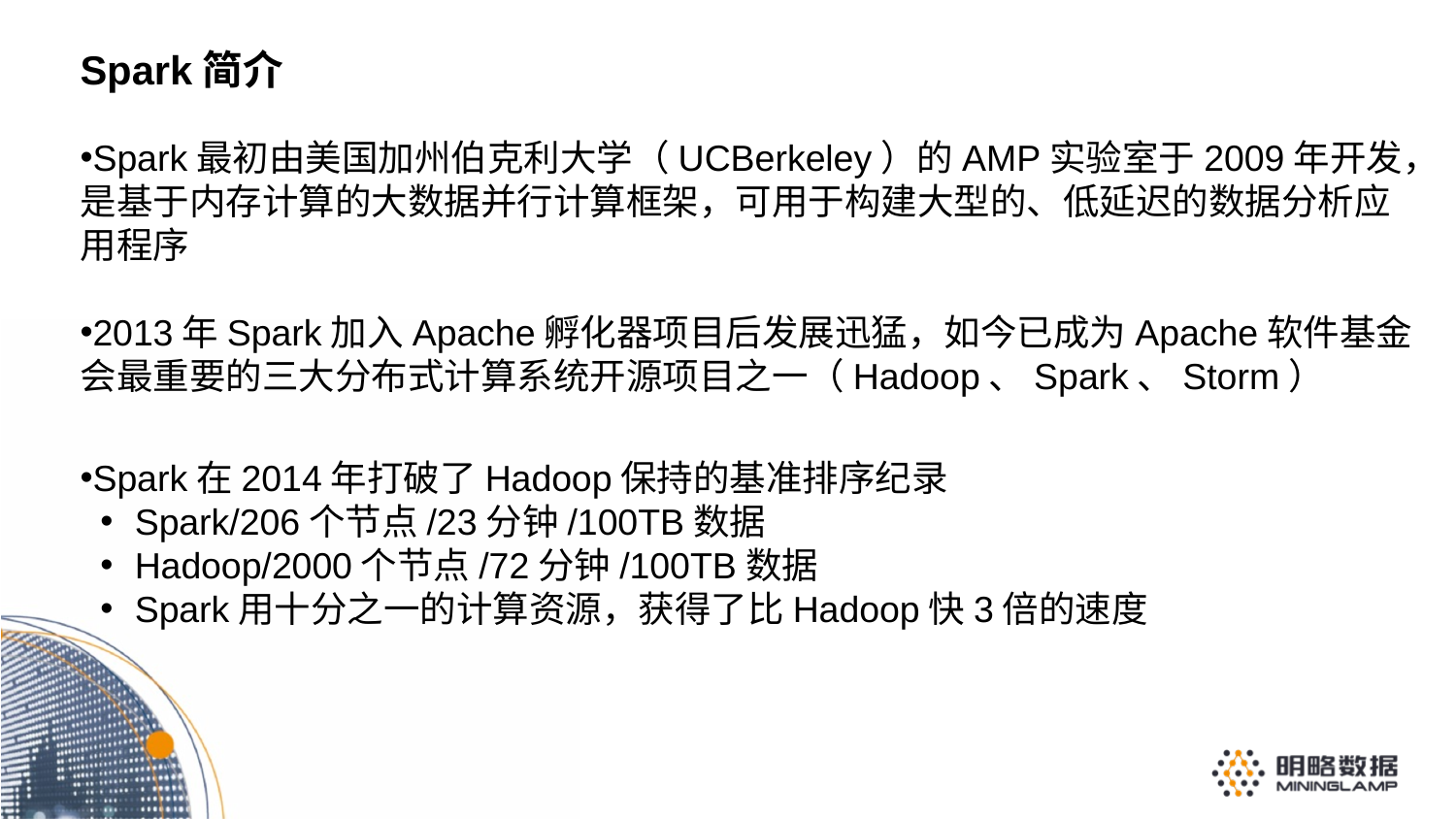

Spark简介
Spark最初由美国加州伯克利大学（UCBerkeley）的AMP实验室于2009年开发，是基于内存计算的大数据并行计算框架，可用于构建大型的、低延迟的数据分析应用程序

2013年Spark加入Apache孵化器项目后发展迅猛，如今已成为Apache软件基金会最重要的三大分布式计算系统开源项目之一（Hadoop、Spark、Storm）

Spark在2014年打破了Hadoop保持的基准排序纪录
Spark/206个节点/23分钟/100TB数据
Hadoop/2000个节点/72分钟/100TB数据
Spark用十分之一的计算资源，获得了比Hadoop快3倍的速度

整体架构